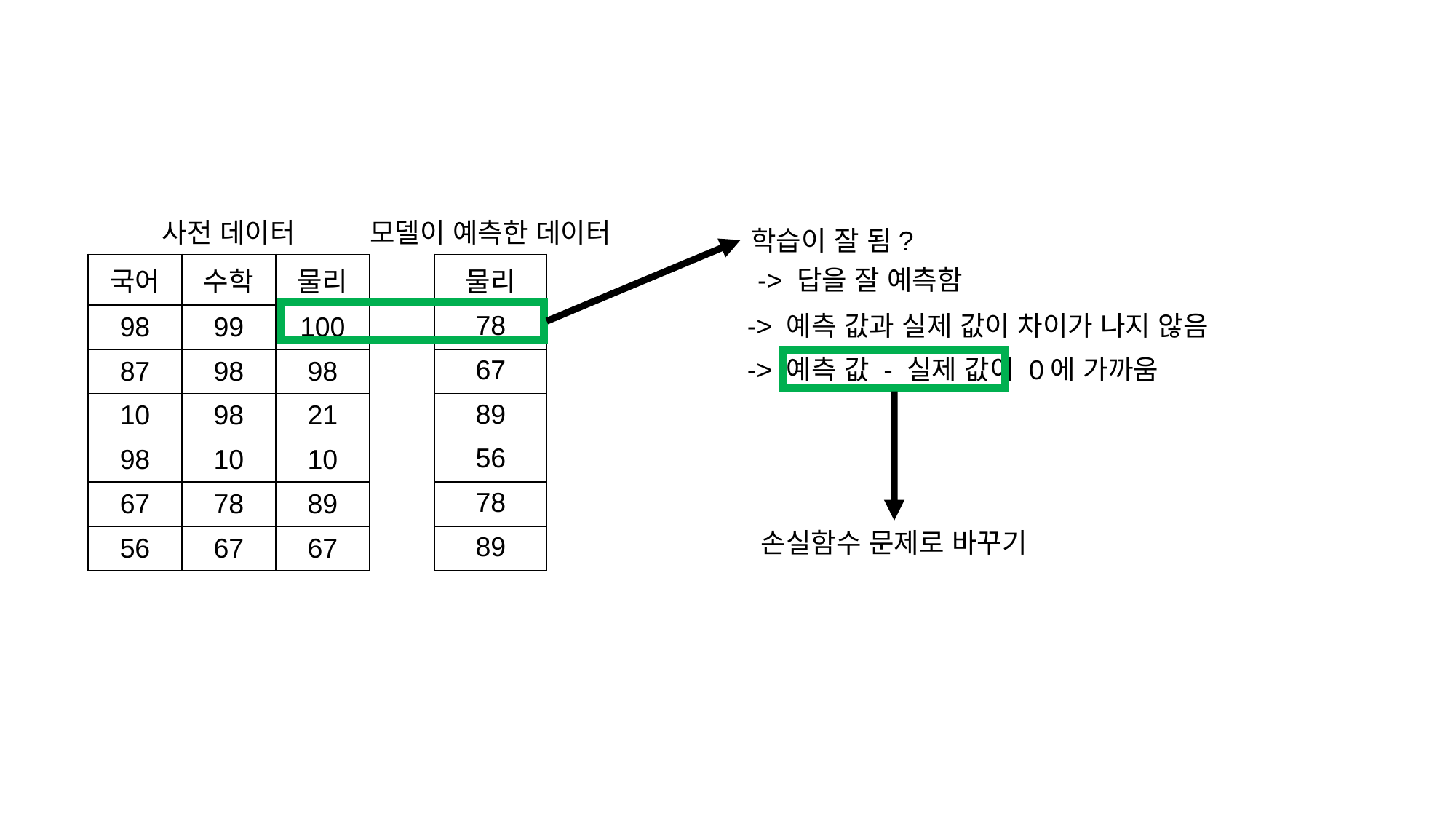

사전 데이터
모델이 예측한 데이터
학습이 잘 됨?
| 국어 | 수학 | 물리 |
| --- | --- | --- |
| 98 | 99 | 100 |
| 87 | 98 | 98 |
| 10 | 98 | 21 |
| 98 | 10 | 10 |
| 67 | 78 | 89 |
| 56 | 67 | 67 |
| 물리 |
| --- |
| 78 |
| 67 |
| 89 |
| 56 |
| 78 |
| 89 |
-> 답을 잘 예측함

-> 예측 값과 실제 값이 차이가 나지 않음
-> 예측 값 - 실제 값이 0에 가까움

손실함수 문제로 바꾸기